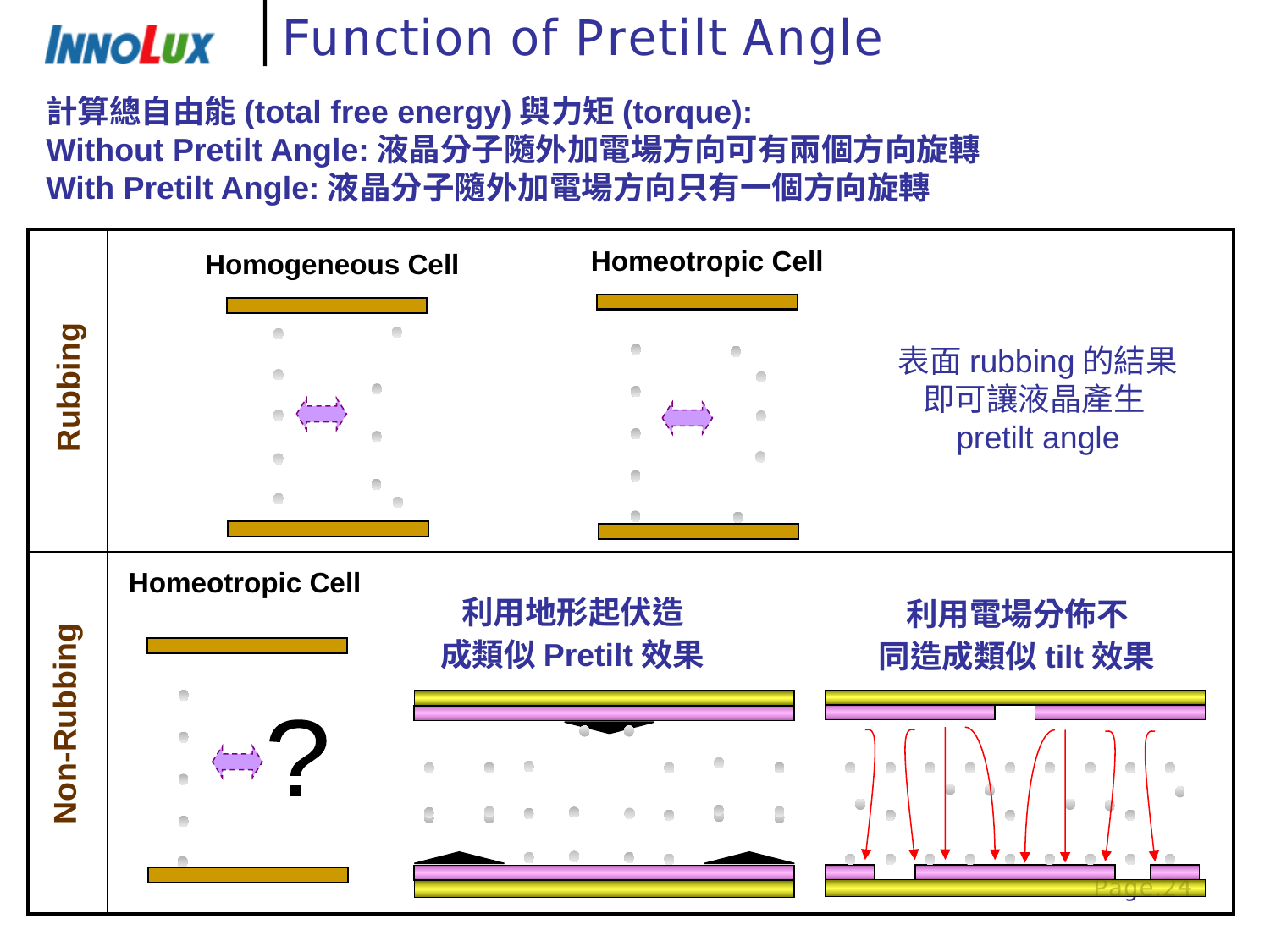

# Function of Pretilt Angle
計算總自由能(total free energy)與力矩(torque):
Without Pretilt Angle:液晶分子隨外加電場方向可有兩個方向旋轉
With Pretilt Angle:液晶分子隨外加電場方向只有一個方向旋轉
|  |  |
| --- | --- |
|  |  |
Homeotropic Cell
Homogeneous Cell

表面rubbing的結果即可讓液晶產生pretilt angle
Rubbing
Homeotropic Cell
利用地形起伏造
成類似Pretilt效果
利用電場分佈不
同造成類似tilt效果

?

Non-Rubbing
Page.24